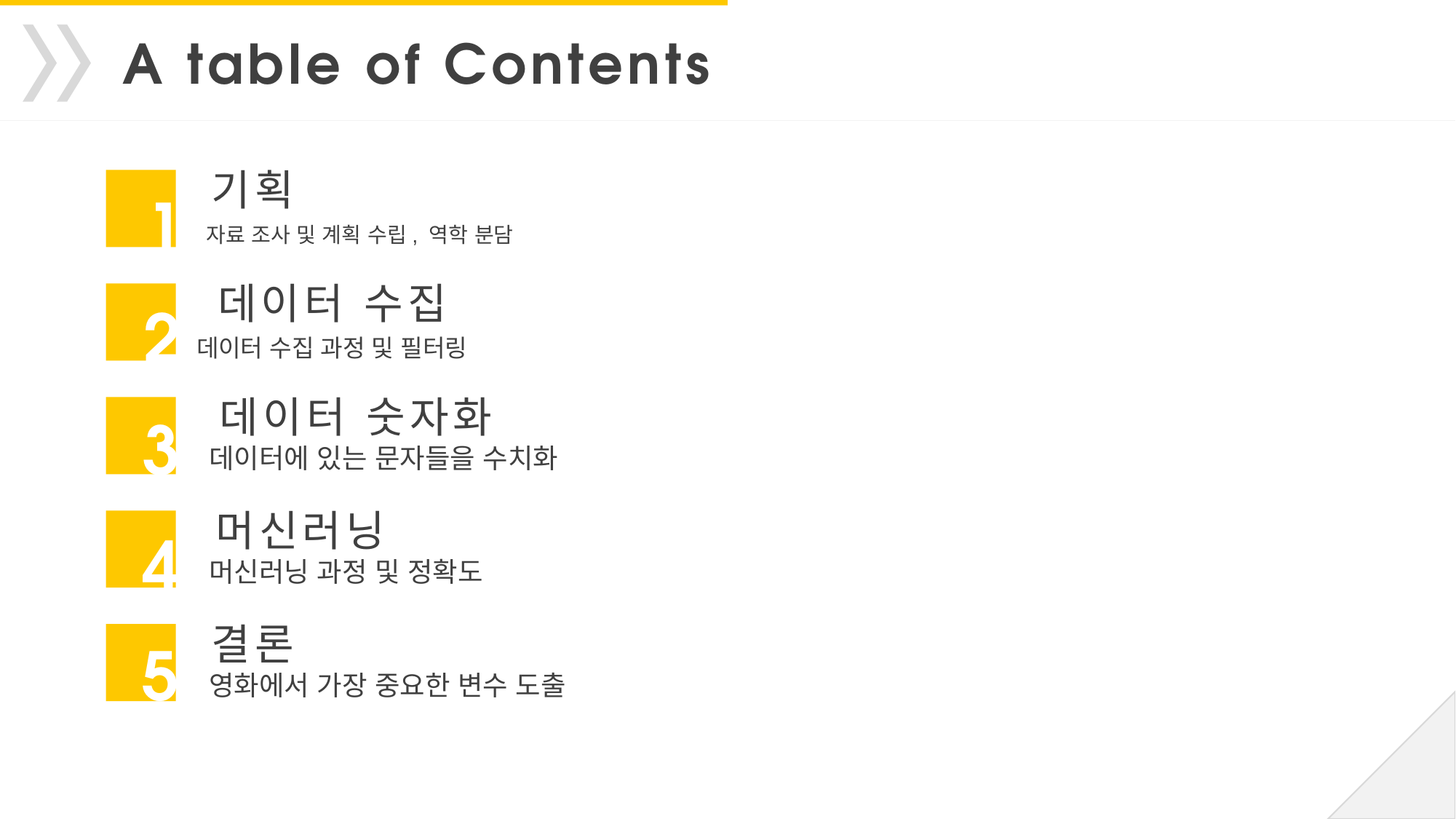

A table of Contents

기획

 자료 조사 및 계획 수립, 역학 분담
1
데이터 수집

2
데이터 수집 과정 및 필터링
데이터 숫자화
 데이터에 있는 문자들을 수치화

3
머신러닝
 머신러닝 과정 및 정확도

4
결론
 영화에서 가장 중요한 변수 도출

5